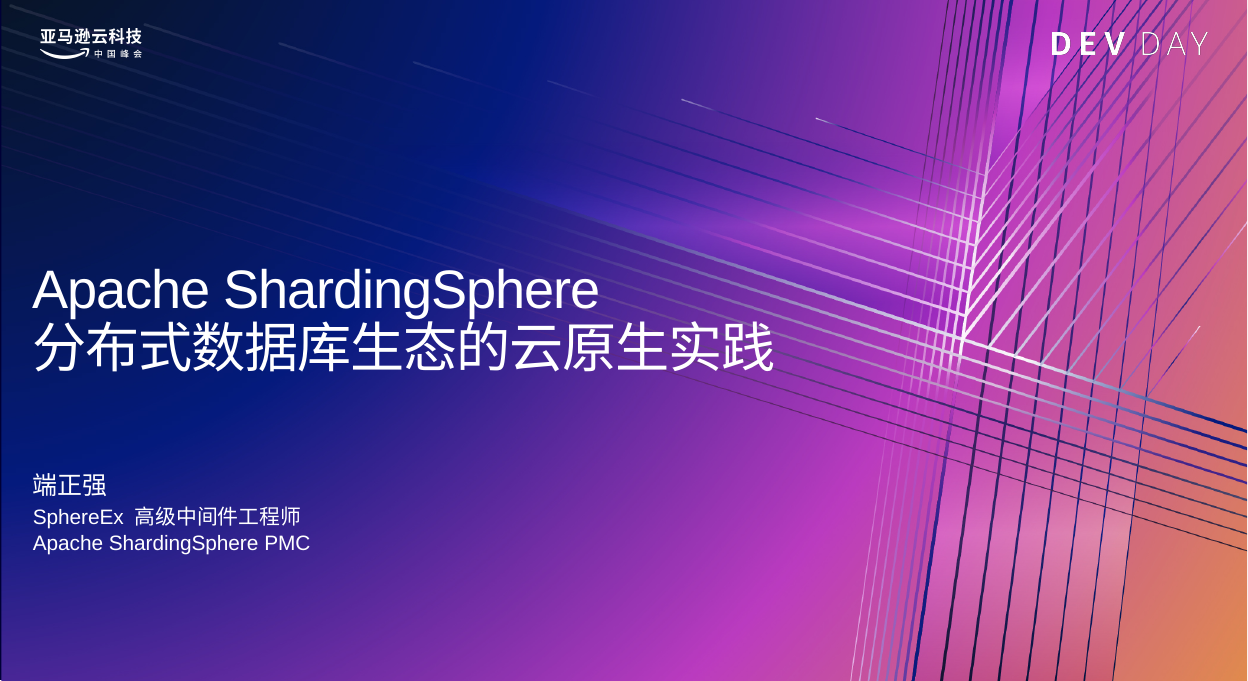

# Apache ShardingSphere 分布式数据库生态的云原生实践
端正强
SphereEx 高级中间件工程师
Apache ShardingSphere PMC